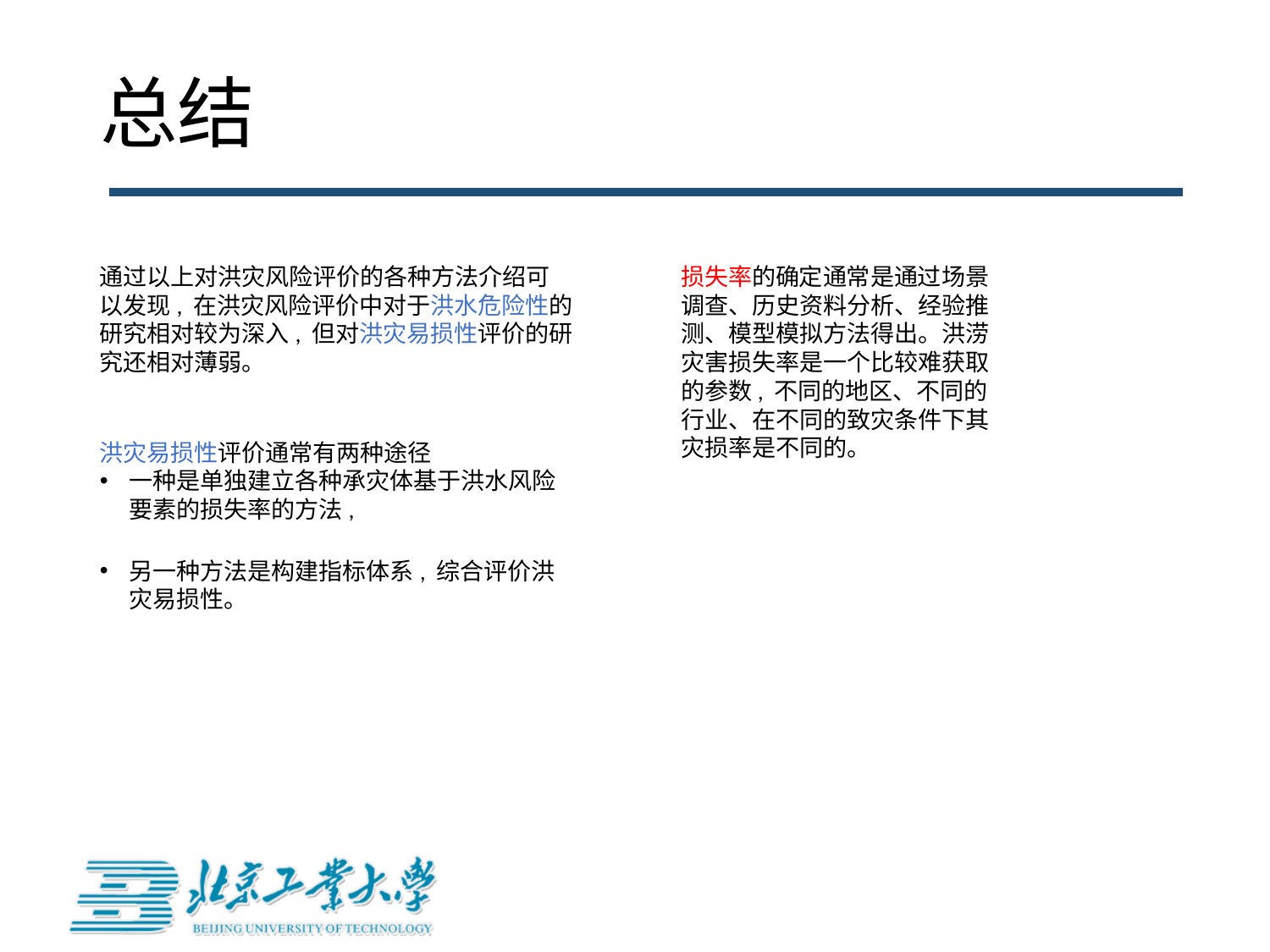

# 总结
通过以上对洪灾风险评价的各种方法介绍可以发现, 在洪灾风险评价中对于洪水危险性的研究相对较为深入, 但对洪灾易损性评价的研究还相对薄弱。
损失率的确定通常是通过场景调查、历史资料分析、经验推测、模型模拟方法得出。洪涝灾害损失率是一个比较难获取的参数, 不同的地区、不同的行业、在不同的致灾条件下其灾损率是不同的。

洪灾易损性评价通常有两种途径
一种是单独建立各种承灾体基于洪水风险要素的损失率的方法,
另一种方法是构建指标体系, 综合评价洪灾易损性。